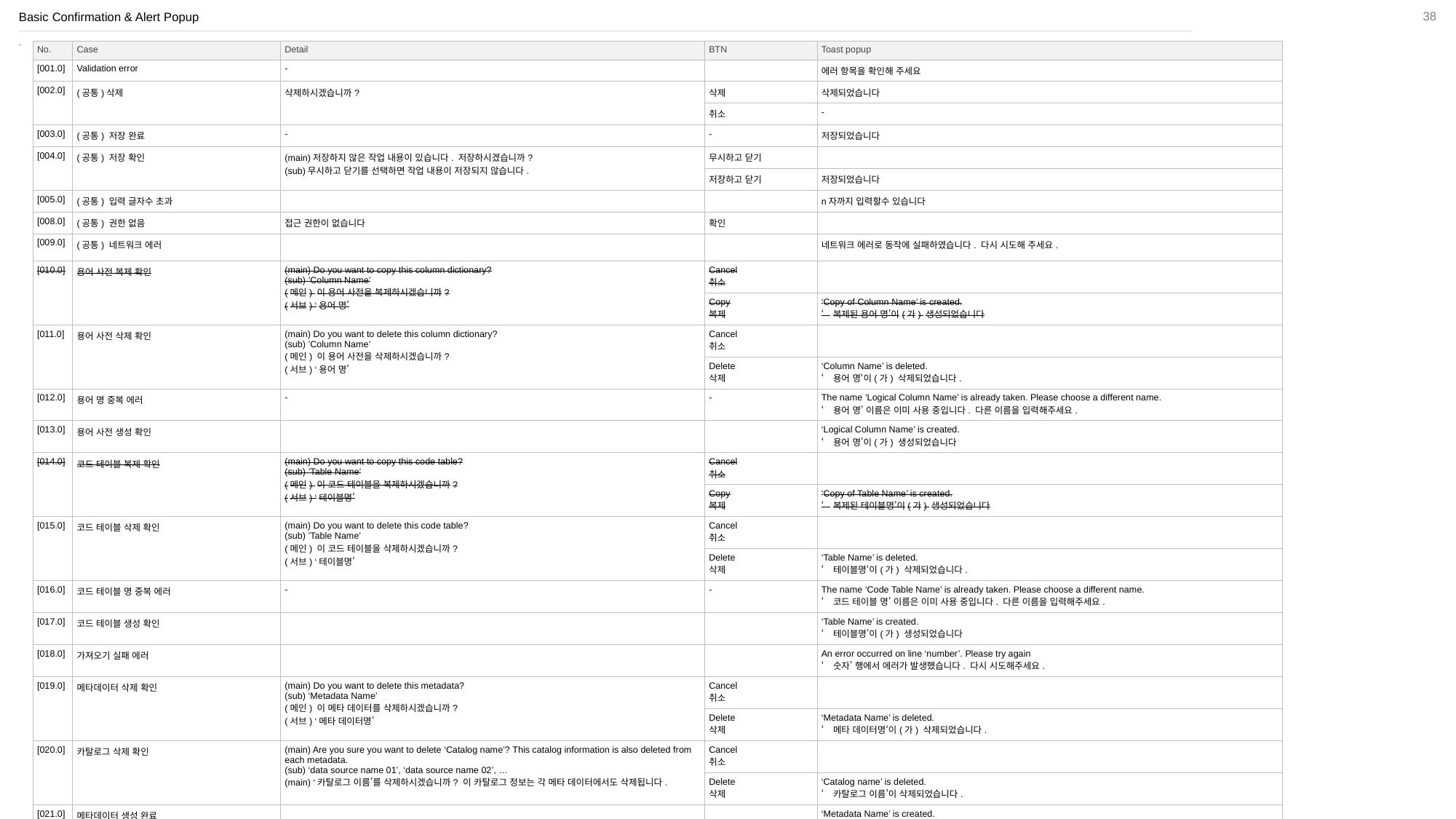

38
# Basic Confirmation & Alert Popup
-
| No. | Case | Detail | BTN | Toast popup |
| --- | --- | --- | --- | --- |
| [001.0] | Validation error | - |  | 에러 항목을 확인해 주세요 |
| [002.0] | (공통)삭제 | 삭제하시겠습니까? | 삭제 | 삭제되었습니다 |
|  |  |  | 취소 | - |
| [003.0] | (공통) 저장 완료 | - | - | 저장되었습니다 |
| [004.0] | (공통) 저장 확인 | (main)저장하지 않은 작업 내용이 있습니다. 저장하시겠습니까? (sub)무시하고 닫기를 선택하면 작업 내용이 저장되지 않습니다. | 무시하고 닫기 |  |
|  |  |  | 저장하고 닫기 | 저장되었습니다 |
| [005.0] | (공통) 입력 글자수 초과 |  |  | n자까지 입력할수 있습니다 |
| [008.0] | (공통) 권한 없음 | 접근 권한이 없습니다 | 확인 |  |
| [009.0] | (공통) 네트워크 에러 |  |  | 네트워크 에러로 동작에 실패하였습니다. 다시 시도해 주세요. |
| [010.0] | 용어 사전 복제 확인 | (main) Do you want to copy this column dictionary? (sub) ’Column Name’ (메인) 이 용어 사전을 복제하시겠습니까? (서브) ‘용어 명’ | Cancel 취소 |  |
|  |  |  | Copy 복제 | ‘Copy of Column Name’ is created. ‘복제된 용어 명’이(가) 생성되었습니다 |
| [011.0] | 용어 사전 삭제 확인 | (main) Do you want to delete this column dictionary? (sub) ’Column Name’ (메인) 이 용어 사전을 삭제하시겠습니까? (서브) ‘용어 명’ | Cancel 취소 |  |
|  |  |  | Delete 삭제 | ‘Column Name’ is deleted. ‘용어 명‘이(가) 삭제되었습니다. |
| [012.0] | 용어 명 중복 에러 | - | - | The name ‘Logical Column Name’ is already taken. Please choose a different name. ‘용어 명’ 이름은 이미 사용 중입니다. 다른 이름을 입력해주세요. |
| [013.0] | 용어 사전 생성 확인 |  |  | ‘Logical Column Name’ is created. ‘용어 명’이(가) 생성되었습니다 |
| [014.0] | 코드 테이블 복제 확인 | (main) Do you want to copy this code table? (sub) ’Table Name’ (메인) 이 코드 테이블을 복제하시겠습니까? (서브) ‘테이블명’ | Cancel 취소 |  |
|  |  |  | Copy 복제 | ‘Copy of Table Name’ is created. ‘복제된 테이블명’이(가) 생성되었습니다 |
| [015.0] | 코드 테이블 삭제 확인 | (main) Do you want to delete this code table? (sub) ’Table Name’ (메인) 이 코드 테이블을 삭제하시겠습니까? (서브) ‘테이블명’ | Cancel 취소 |  |
|  |  |  | Delete 삭제 | ‘Table Name’ is deleted. ‘테이블명‘이(가) 삭제되었습니다. |
| [016.0] | 코드 테이블 명 중복 에러 | - | - | The name ‘Code Table Name’ is already taken. Please choose a different name. ‘코드 테이블 명’ 이름은 이미 사용 중입니다. 다른 이름을 입력해주세요. |
| [017.0] | 코드 테이블 생성 확인 |  |  | ‘Table Name’ is created. ‘테이블명’이(가) 생성되었습니다 |
| [018.0] | 가져오기 실패 에러 |  |  | An error occurred on line ‘number’. Please try again ‘숫자’ 행에서 에러가 발생했습니다. 다시 시도해주세요. |
| [019.0] | 메타데이터 삭제 확인 | (main) Do you want to delete this metadata? (sub) ‘Metadata Name’ (메인) 이 메타 데이터를 삭제하시겠습니까? (서브) ‘메타 데이터명’ | Cancel 취소 |  |
|  |  |  | Delete 삭제 | ‘Metadata Name’ is deleted. ‘메타 데이터명‘이(가) 삭제되었습니다. |
| [020.0] | 카탈로그 삭제 확인 | (main) Are you sure you want to delete ‘Catalog name’? This catalog information is also deleted from each metadata. (sub) ‘data source name 01’, ‘data source name 02’, … (main) ‘카탈로그 이름’를 삭제하시겠습니까? 이 카탈로그 정보는 각 메타 데이터에서도 삭제됩니다. | Cancel 취소 |  |
|  |  |  | Delete 삭제 | ‘Catalog name’ is deleted. ‘카탈로그 이름’이 삭제되었습니다. |
| [021.0] | 메타데이터 생성 완료 |  |  | ‘Metadata Name’ is created. ‘메타 데이터명’ 데이터 소스가 생성되었습니다. |